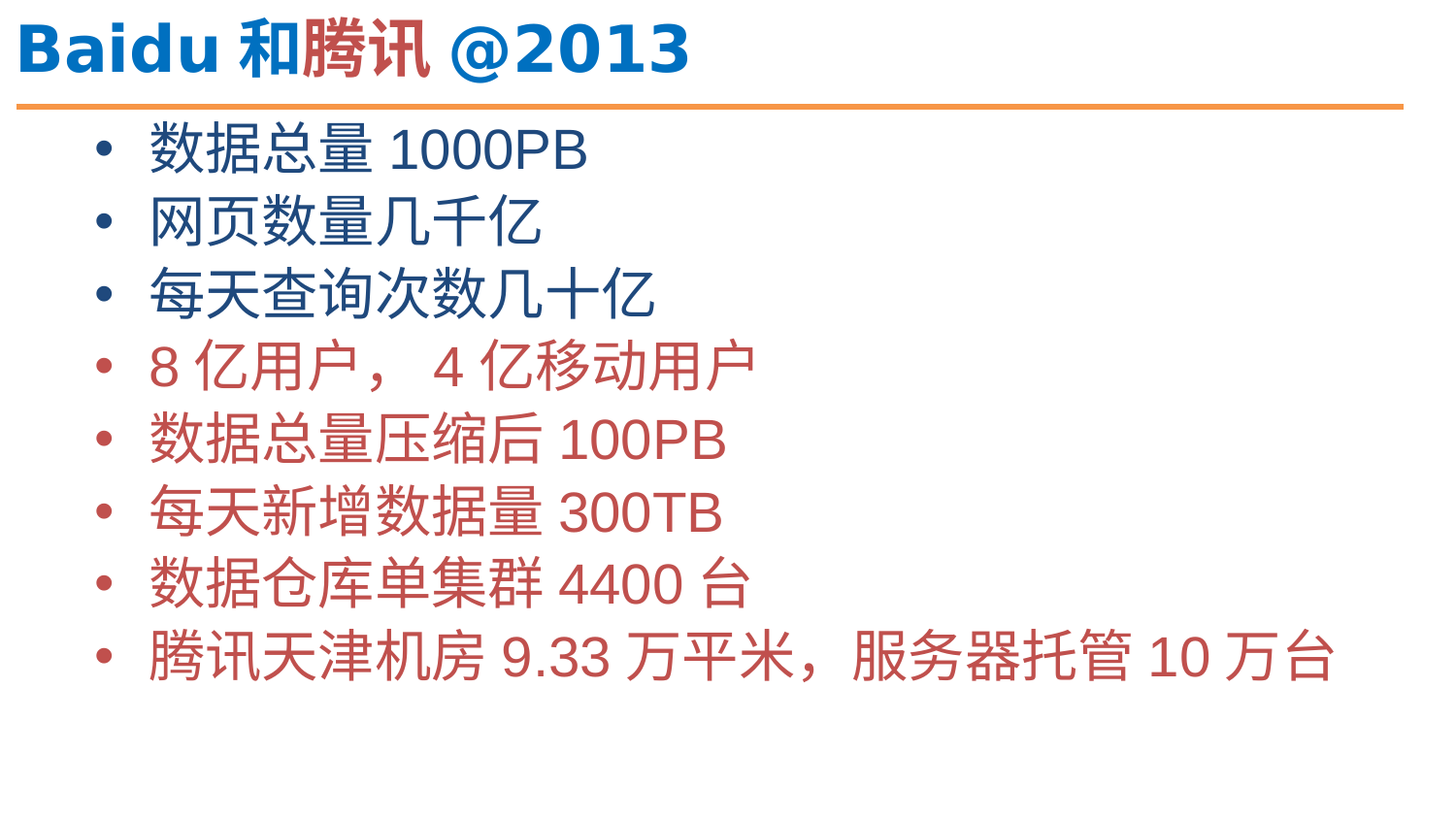

Baidu和腾讯@2013
数据总量1000PB
网页数量几千亿
每天查询次数几十亿
8亿用户，4亿移动用户
数据总量压缩后100PB
每天新增数据量300TB
数据仓库单集群4400台
腾讯天津机房9.33万平米，服务器托管10万台